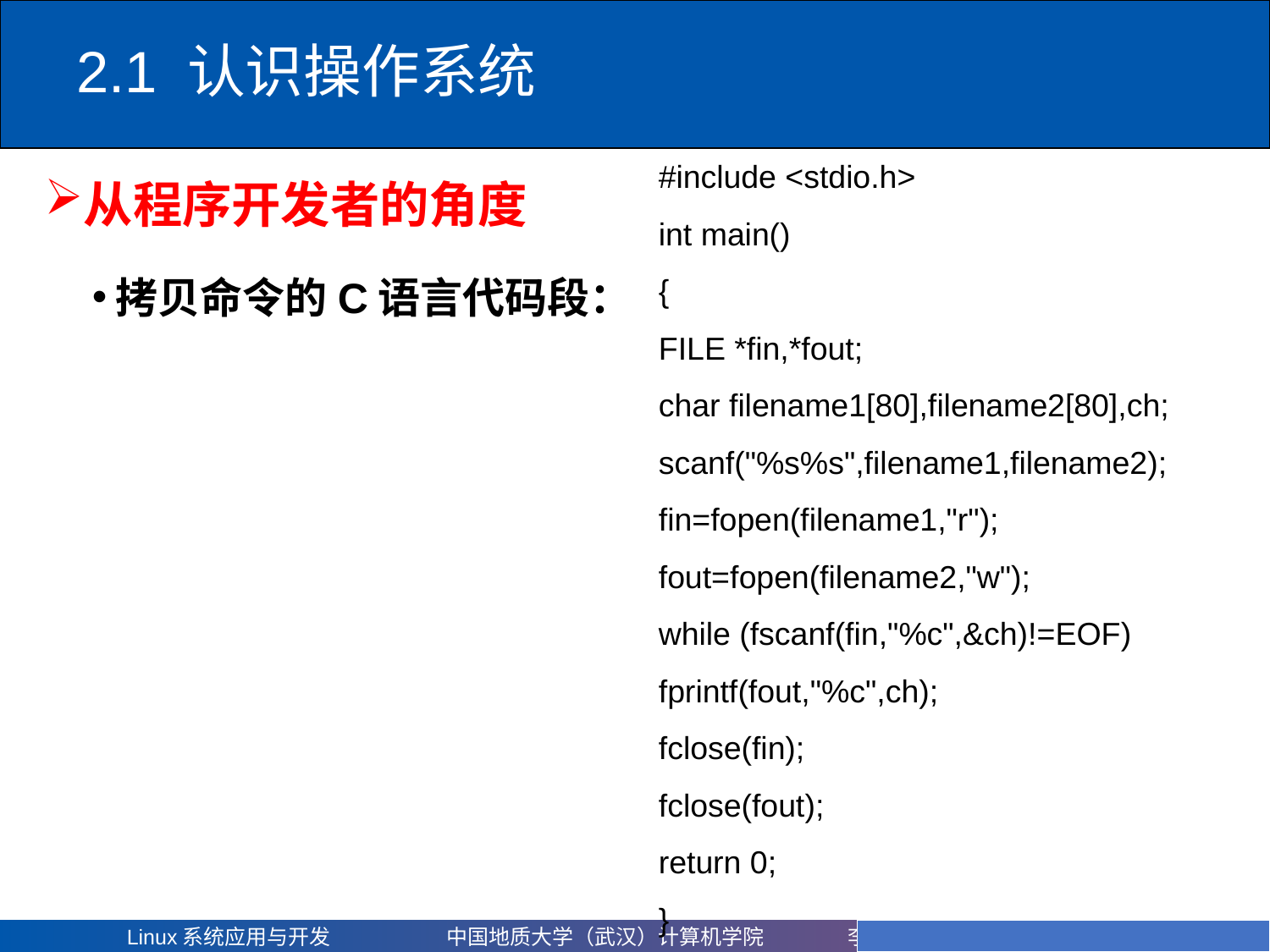

# 2.1 认识操作系统
#include <stdio.h>
int main()
{
FILE *fin,*fout;
char filename1[80],filename2[80],ch;
scanf("%s%s",filename1,filename2);
fin=fopen(filename1,"r");
fout=fopen(filename2,"w");
while (fscanf(fin,"%c",&ch)!=EOF)
fprintf(fout,"%c",ch);
fclose(fin);
fclose(fout);
return 0;
}
从程序开发者的角度
拷贝命令的C语言代码段：